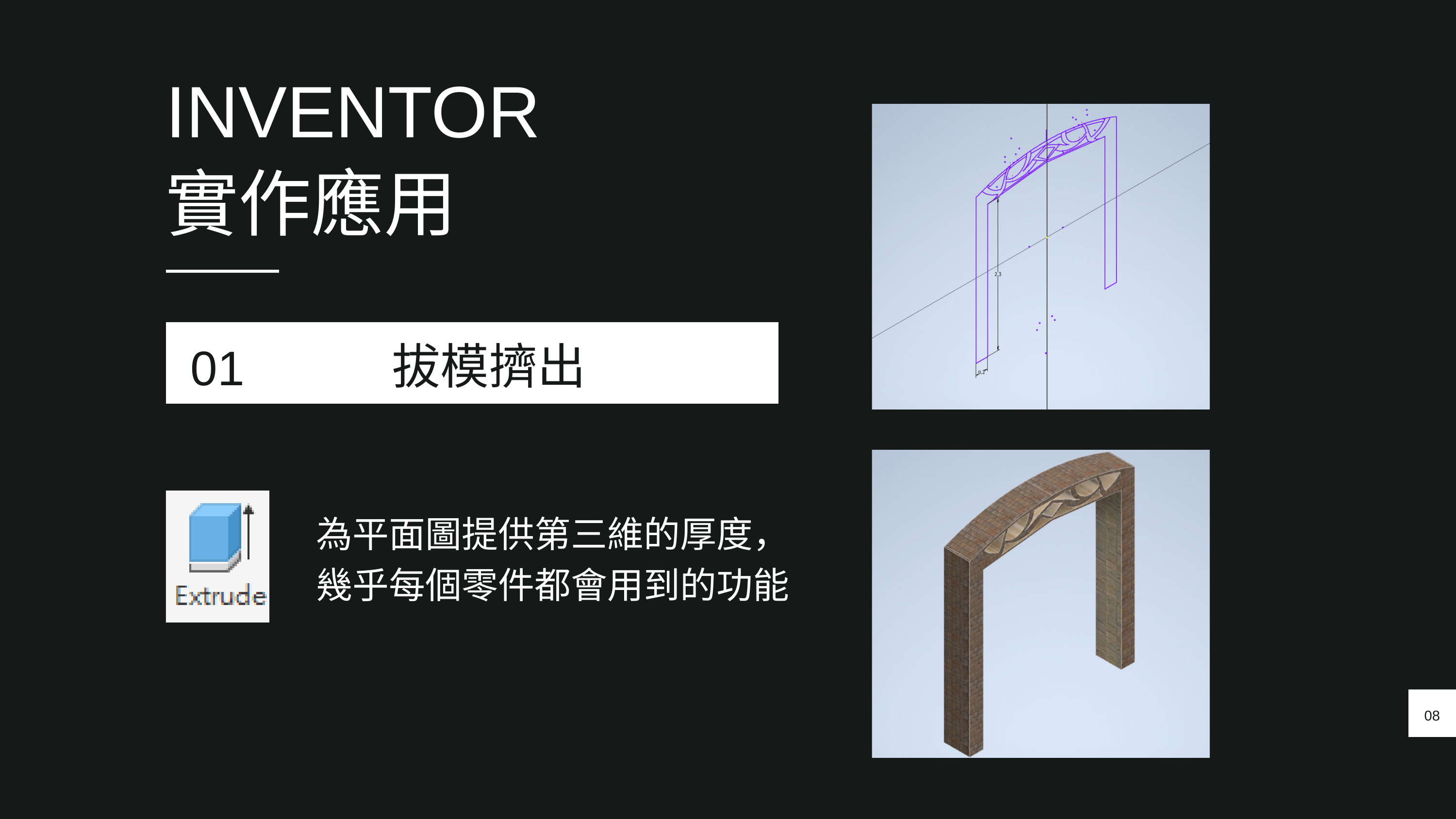

INVENTOR實作應用

  拔模擠出
01

為平面圖提供第三維的厚度，幾乎每個零件都會用到的功能

08